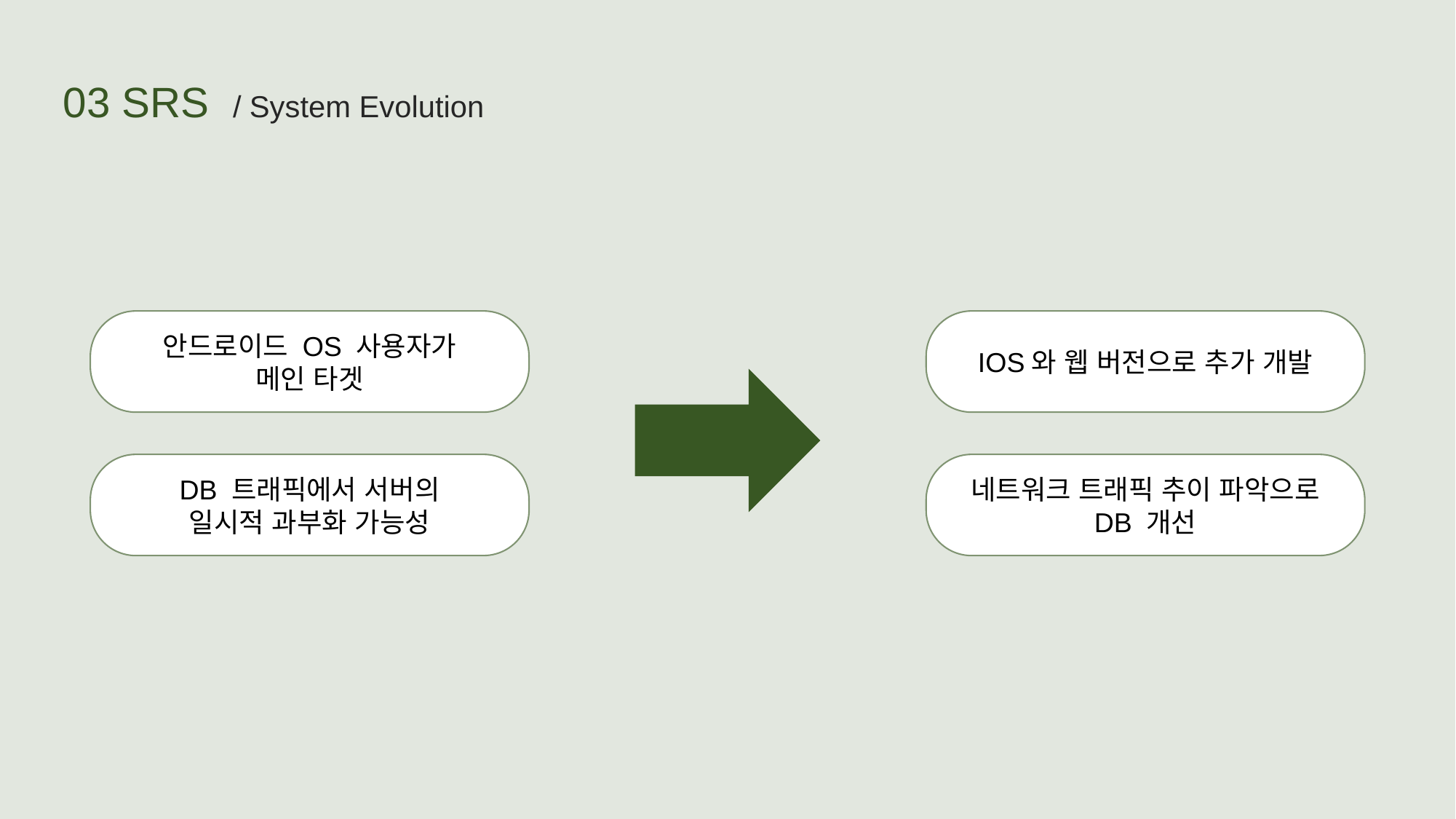

03 SRS  / System Evolution
안드로이드 OS 사용자가
메인 타겟
IOS와 웹 버전으로 추가 개발

DB 트래픽에서 서버의
일시적 과부화 가능성
네트워크 트래픽 추이 파악으로
DB 개선